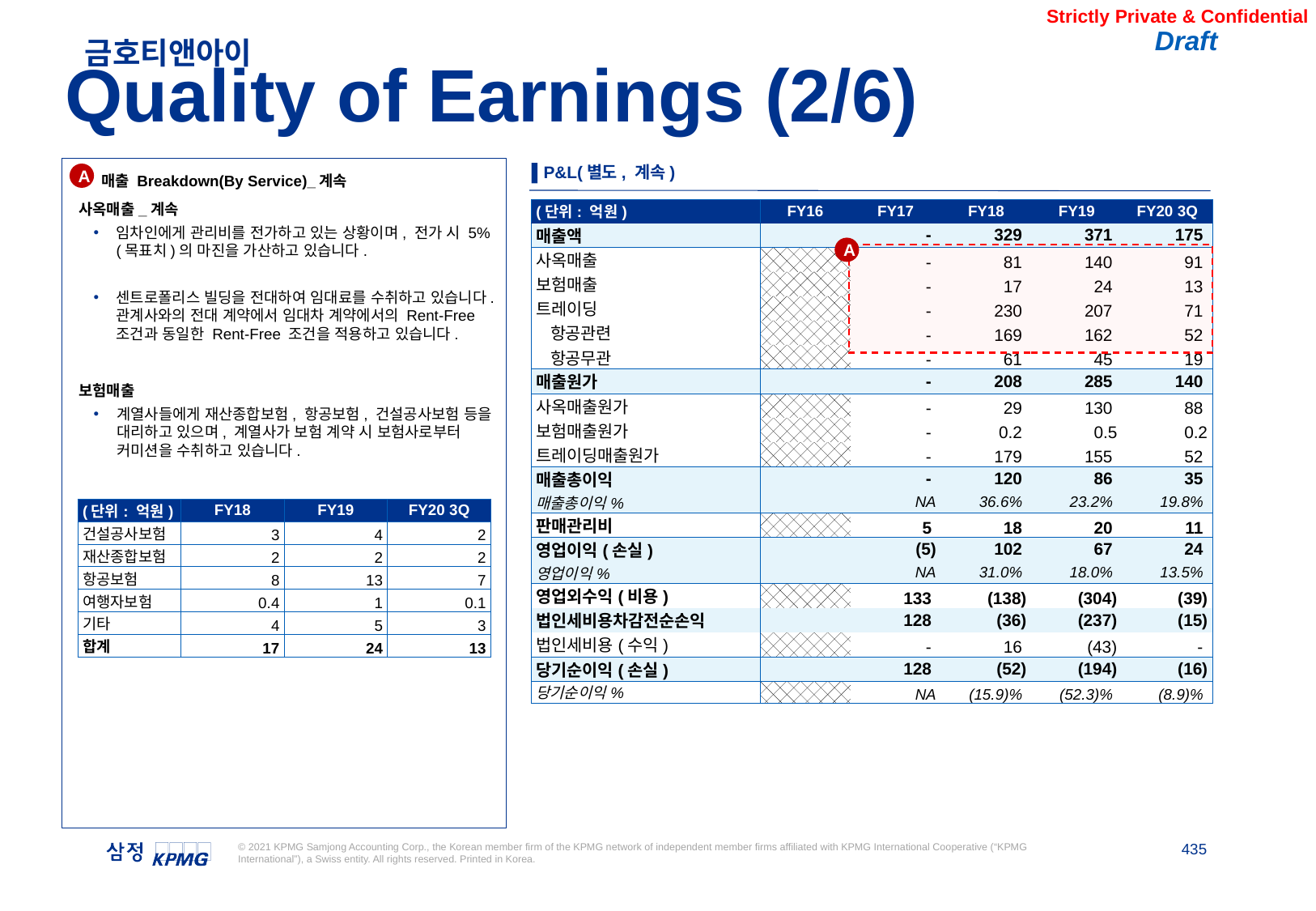

금호티앤아이
Quality of Earnings (2/6)
▌P&L(별도, 계속)

      매출 Breakdown(By Service)_계속
사옥매출_계속
임차인에게 관리비를 전가하고 있는 상황이며, 전가 시 5%(목표치)의 마진을 가산하고 있습니다.

센트로폴리스 빌딩을 전대하여 임대료를 수취하고 있습니다. 관계사와의 전대 계약에서 임대차 계약에서의 Rent-Free 조건과 동일한 Rent-Free 조건을 적용하고 있습니다.

보험매출
계열사들에게 재산종합보험, 항공보험, 건설공사보험 등을 대리하고 있으며, 계열사가 보험 계약 시 보험사로부터 커미션을 수취하고 있습니다.

A
| (단위: 억원) | FY16 | FY17 | FY18 | FY19 | FY20 3Q |
| --- | --- | --- | --- | --- | --- |
| 매출액 |  | - | 329 | 371 | 175 |
| 사옥매출 |  | - | 81 | 140 | 91 |
| 보험매출 |  | - | 17 | 24 | 13 |
| 트레이딩 |  | - | 230 | 207 | 71 |
| 항공관련 |  | - | 169 | 162 | 52 |
| 항공무관 |  | - | 61 | 45 | 19 |
| 매출원가 |  | - | 208 | 285 | 140 |
| 사옥매출원가 |  | - | 29 | 130 | 88 |
| 보험매출원가 |  | - | 0.2 | 0.5 | 0.2 |
| 트레이딩매출원가 |  | - | 179 | 155 | 52 |
| 매출총이익 |  | - | 120 | 86 | 35 |
| 매출총이익% |  | NA | 36.6% | 23.2% | 19.8% |
| 판매관리비 |  | 5 | 18 | 20 | 11 |
| 영업이익(손실) |  | (5) | 102 | 67 | 24 |
| 영업이익% |  | NA | 31.0% | 18.0% | 13.5% |
| 영업외수익(비용) |  | 133 | (138) | (304) | (39) |
| 법인세비용차감전순손익 |  | 128 | (36) | (237) | (15) |
| 법인세비용(수익) |  | - | 16 | (43) | - |
| 당기순이익(손실) |  | 128 | (52) | (194) | (16) |
| 당기순이익% |  | NA | (15.9)% | (52.3)% | (8.9)% |
A

| (단위: 억원) | FY18 | FY19 | FY20 3Q |
| --- | --- | --- | --- |
| 건설공사보험 | 3 | 4 | 2 |
| 재산종합보험 | 2 | 2 | 2 |
| 항공보험 | 8 | 13 | 7 |
| 여행자보험 | 0.4 | 1 | 0.1 |
| 기타 | 4 | 5 | 3 |
| 합계 | 17 | 24 | 13 |